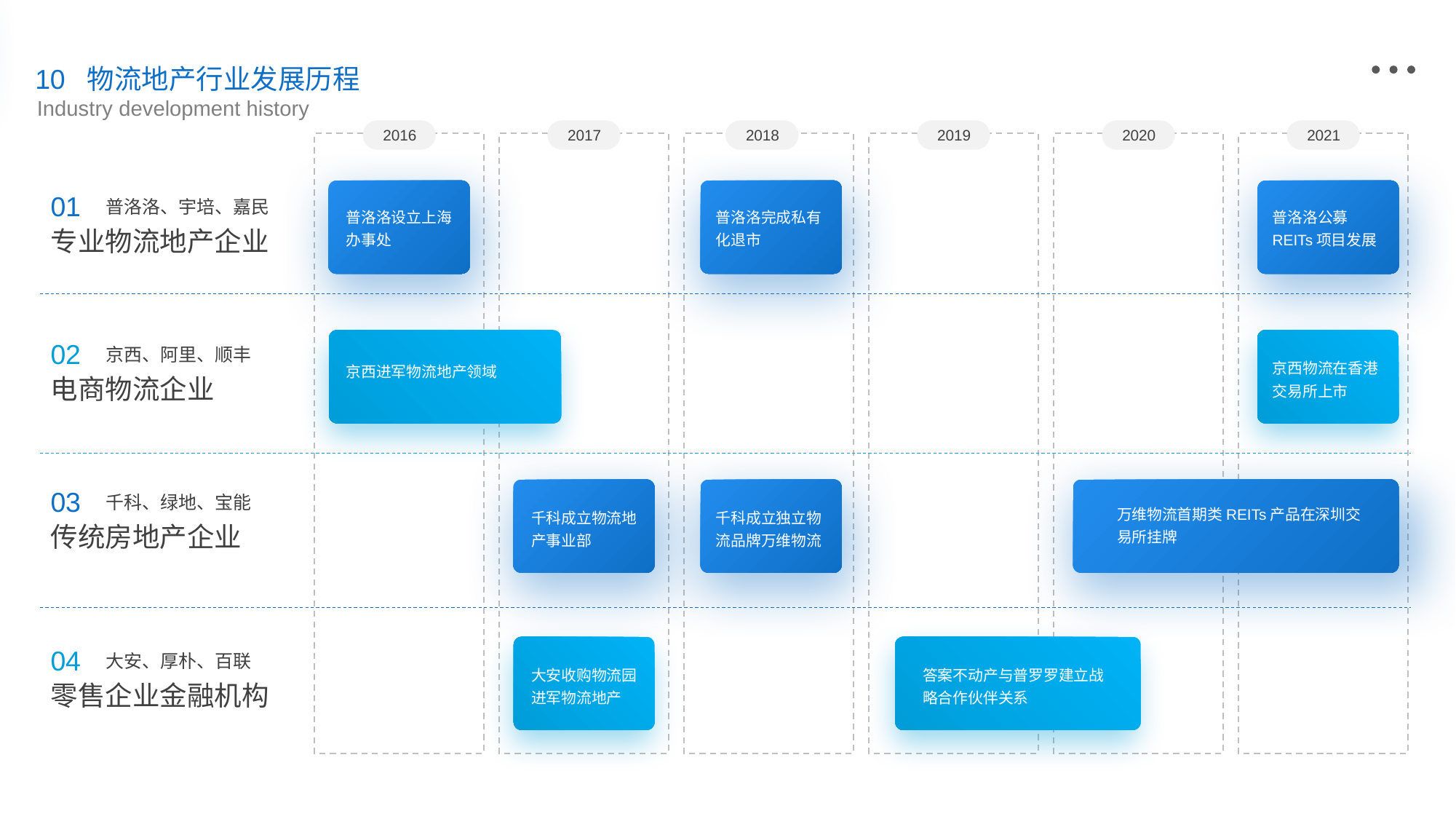

10  物流地产行业发展历程
Industry development history

2016

2017

2018

2019

2020

2021

01
普洛洛、宇培、嘉民
普洛洛设立上海办事处
普洛洛完成私有化退市
普洛洛公募REITs项目发展

专业物流地产企业

02
京西、阿里、顺丰
京西物流在香港交易所上市
京西进军物流地产领域
电商物流企业
03

千科、绿地、宝能
万维物流首期类REITs产品在深圳交易所挂牌
千科成立物流地产事业部
千科成立独立物流品牌万维物流
传统房地产企业

04
大安、厚朴、百联
大安收购物流园进军物流地产
答案不动产与普罗罗建立战略合作伙伴关系
零售企业金融机构